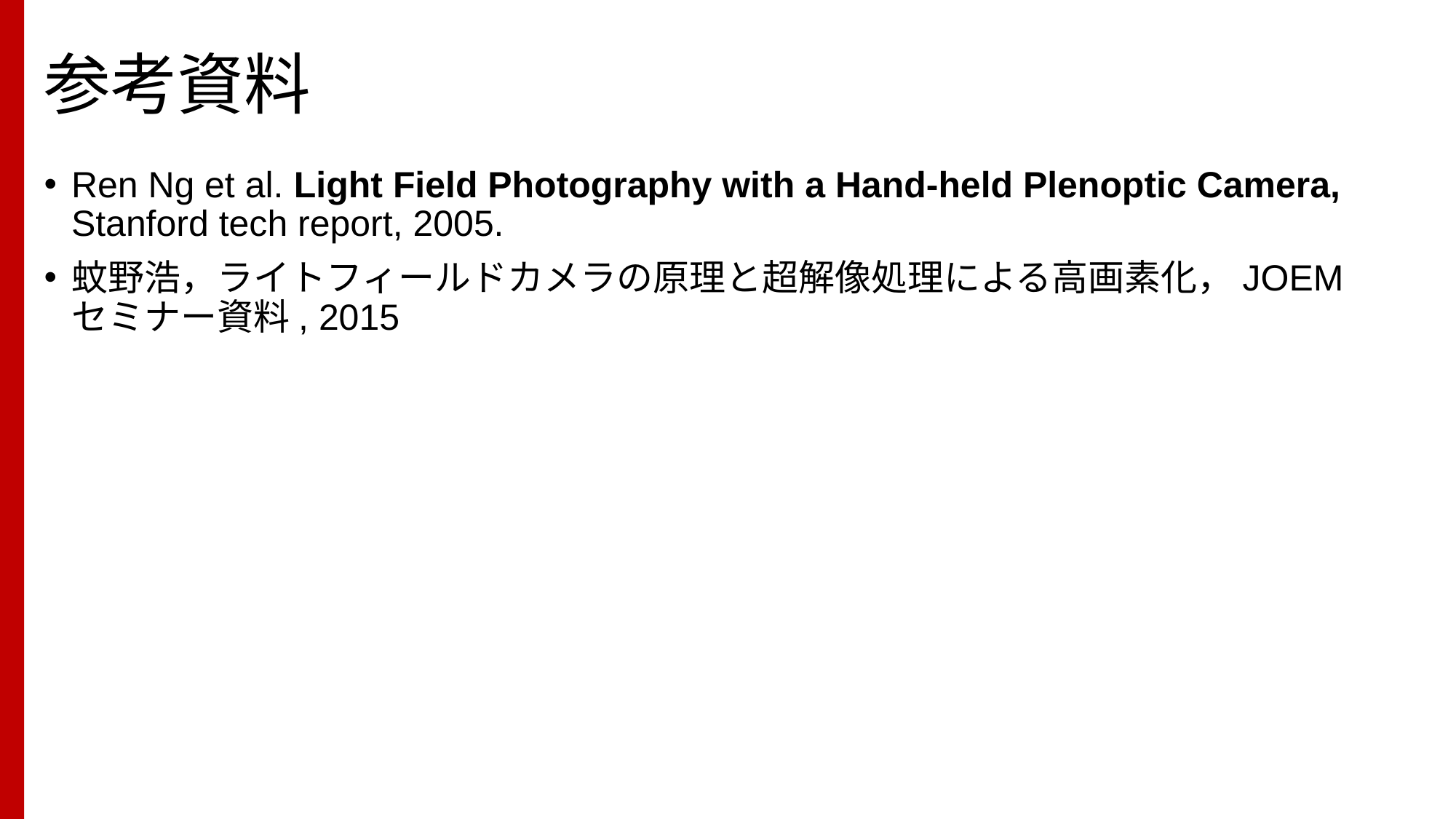

# 参考資料
Ren Ng et al. Light Field Photography with a Hand-held Plenoptic Camera, Stanford tech report, 2005.
蚊野浩，ライトフィールドカメラの原理と超解像処理による高画素化，JOEMセミナー資料, 2015